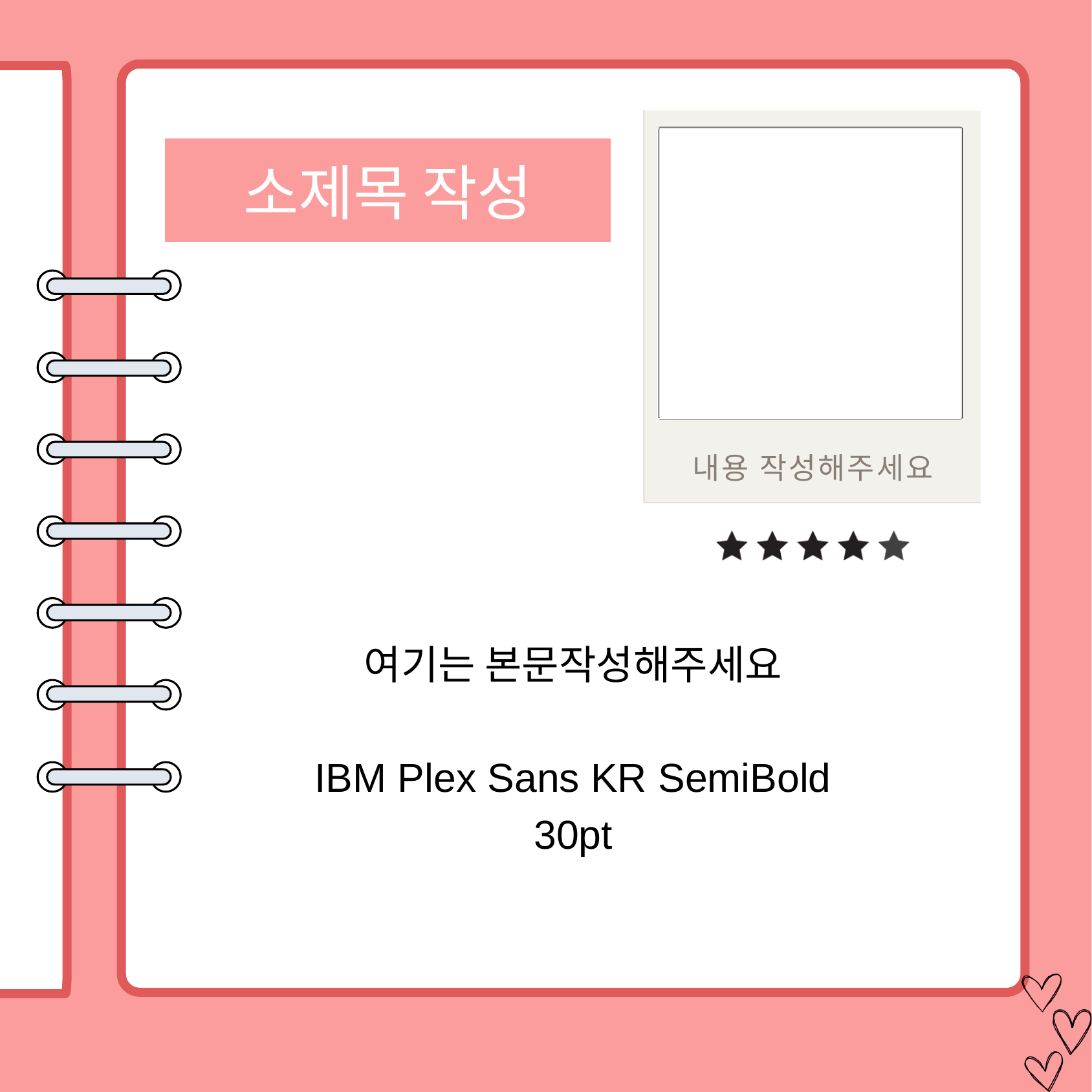

소제목 작성

내용 작성해주세요

여기는 본문작성해주세요

IBM Plex Sans KR SemiBold 30pt